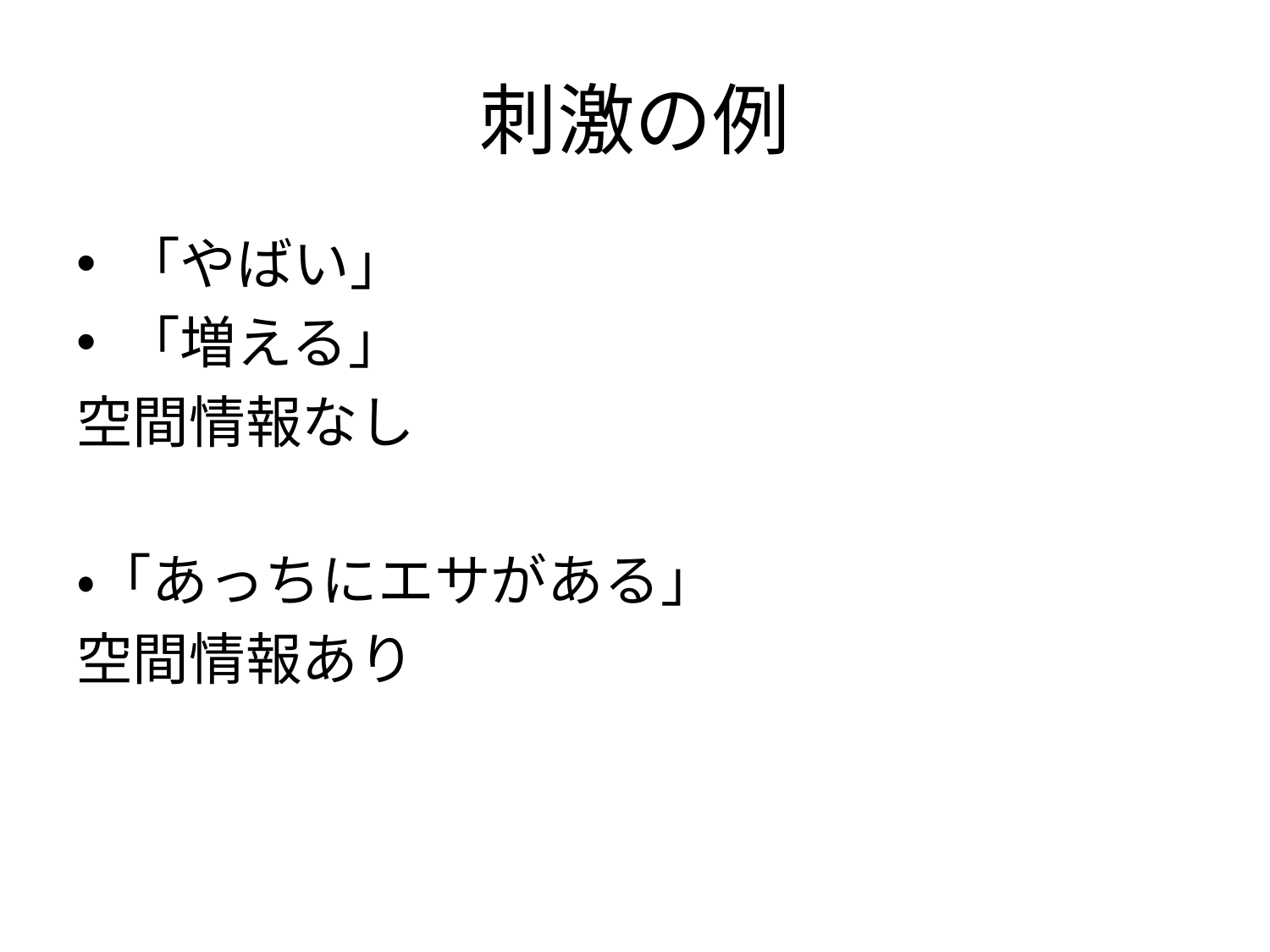

# 刺激の例
「やばい」
「増える」
空間情報なし

・「あっちにエサがある」
空間情報あり